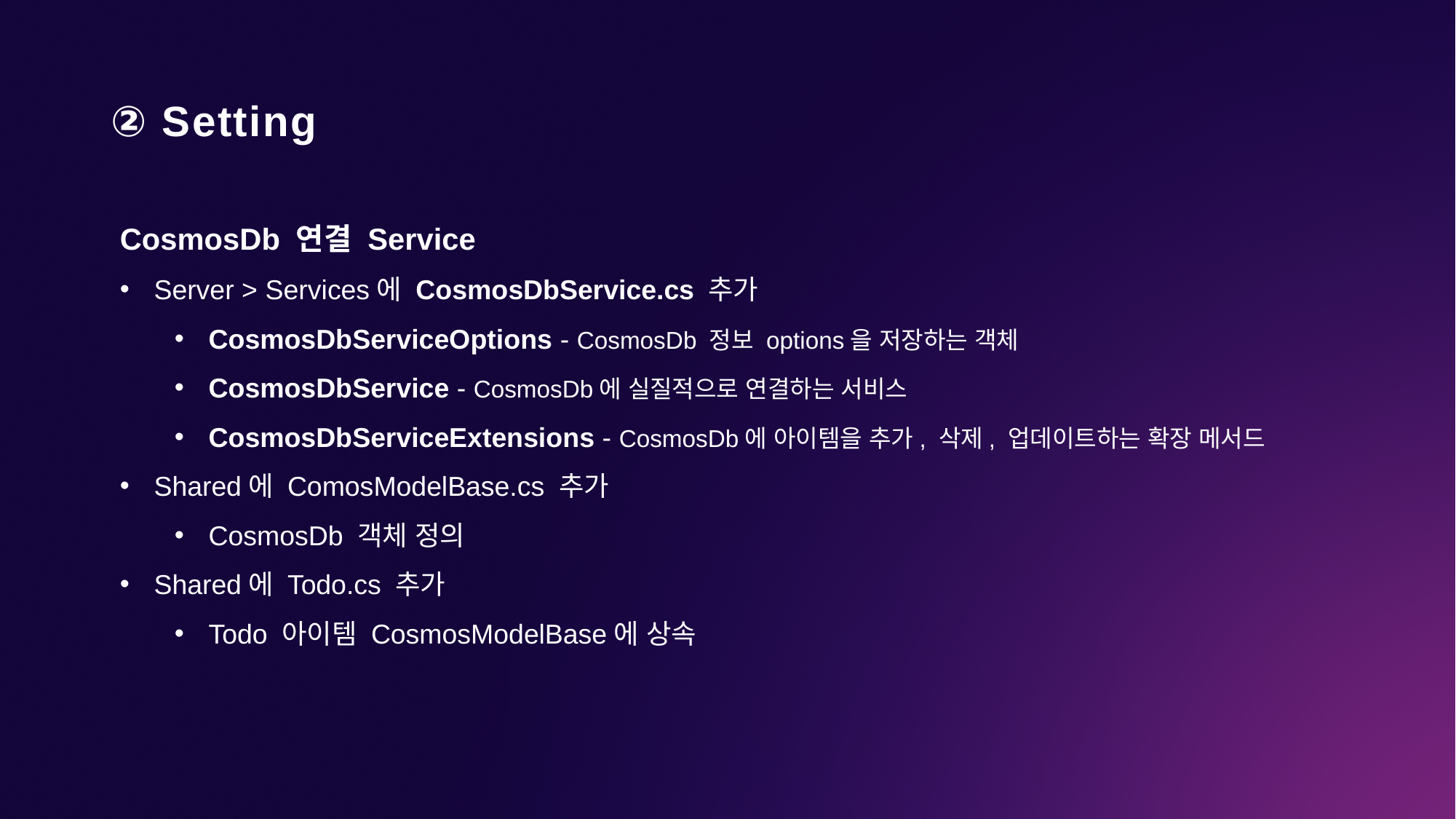

# ② Setting
CosmosDb 연결 Service
Server > Services에 CosmosDbService.cs 추가
CosmosDbServiceOptions - CosmosDb 정보 options을 저장하는 객체
CosmosDbService - CosmosDb에 실질적으로 연결하는 서비스
CosmosDbServiceExtensions - CosmosDb에 아이템을 추가, 삭제, 업데이트하는 확장 메서드
Shared에 ComosModelBase.cs 추가
CosmosDb 객체 정의
Shared에 Todo.cs 추가
Todo 아이템 CosmosModelBase에 상속